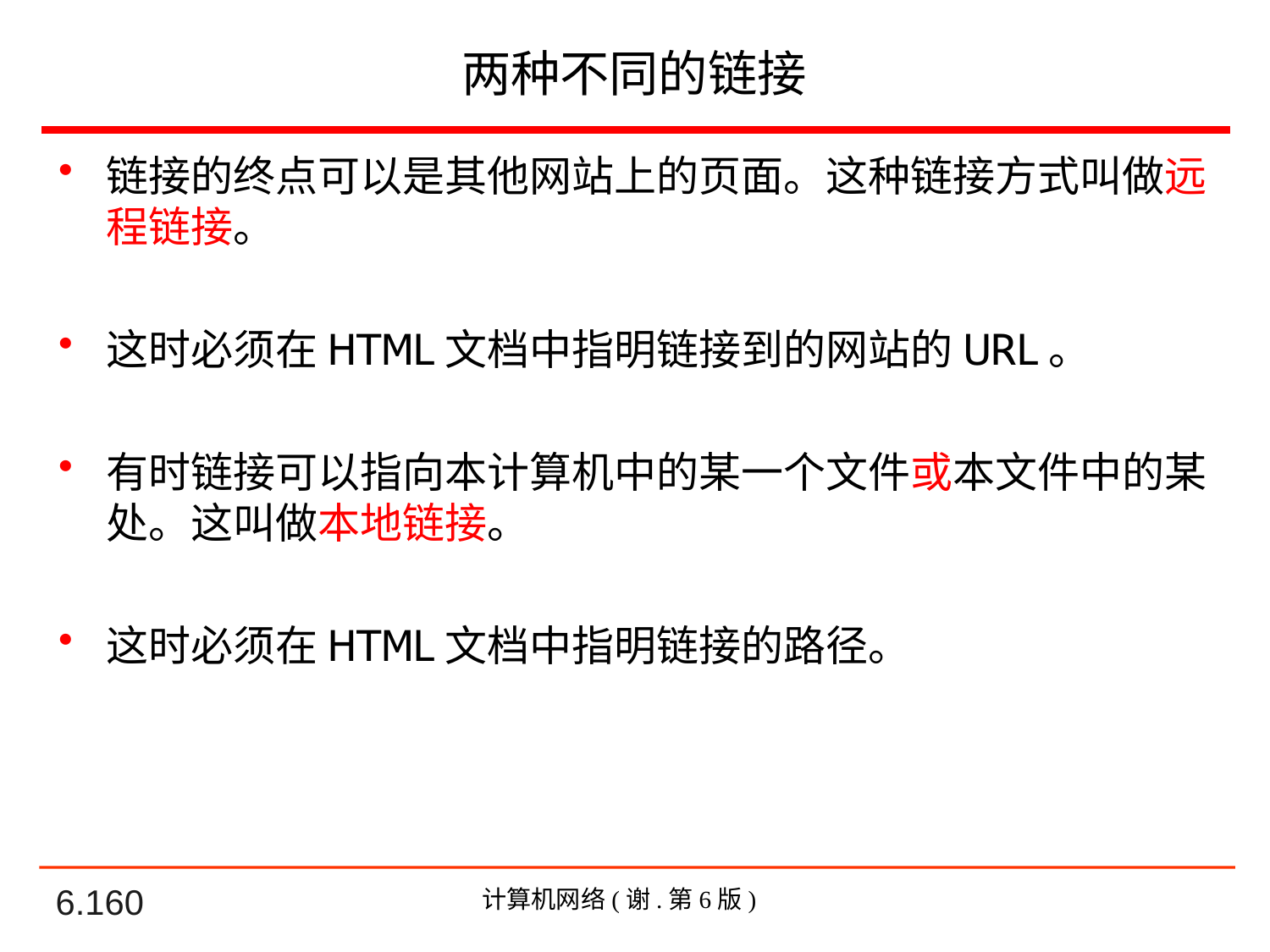

# 两种不同的链接
链接的终点可以是其他网站上的页面。这种链接方式叫做远程链接。

这时必须在HTML文档中指明链接到的网站的URL。

有时链接可以指向本计算机中的某一个文件或本文件中的某处。这叫做本地链接。

这时必须在HTML文档中指明链接的路径。